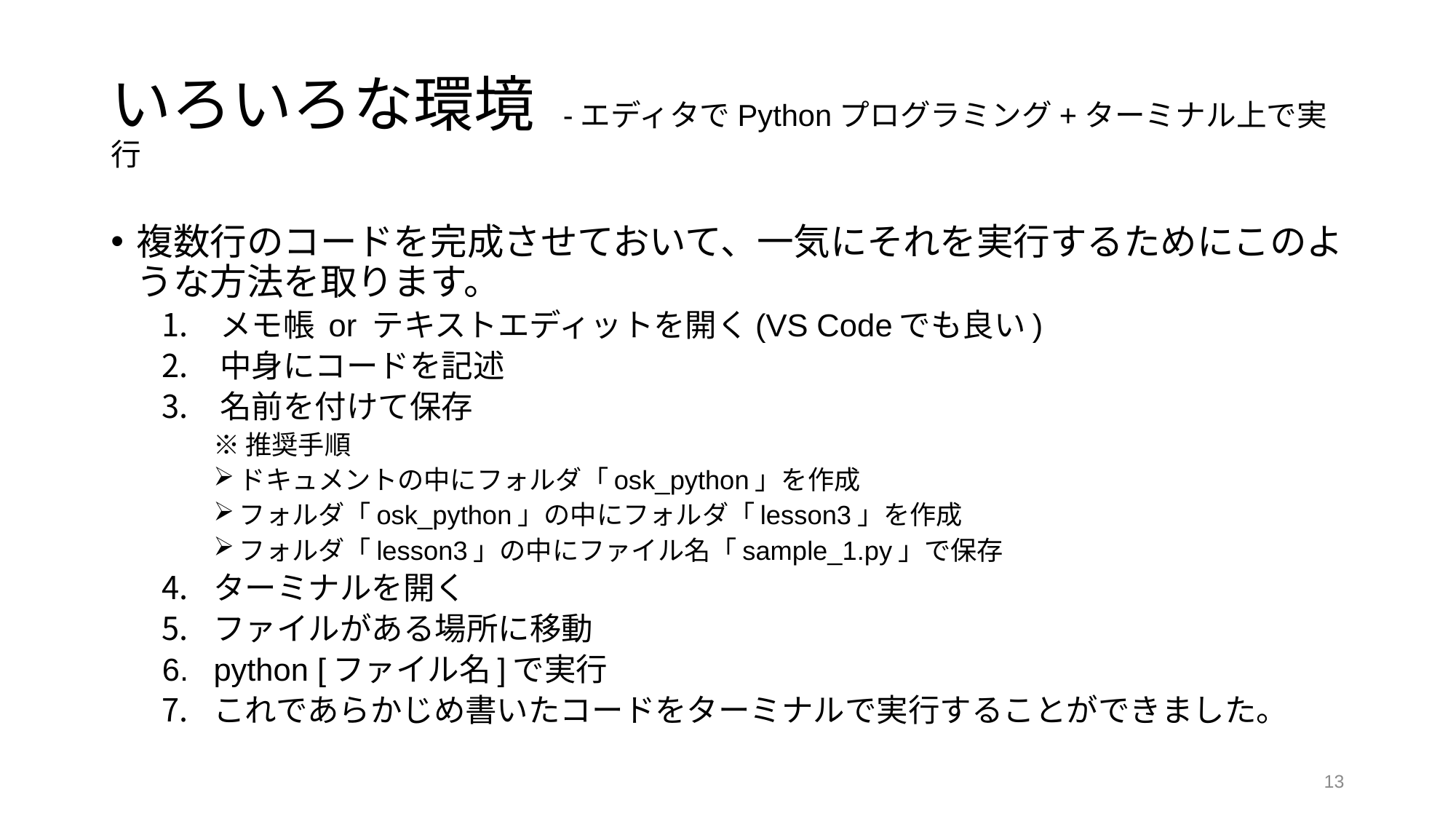

# いろいろな環境 -エディタでPythonプログラミング+ターミナル上で実行
複数行のコードを完成させておいて、一気にそれを実行するためにこのような方法を取ります。
メモ帳 or テキストエディットを開く(VS Codeでも良い)
中身にコードを記述
名前を付けて保存
※推奨手順
ドキュメントの中にフォルダ「osk_python」を作成
フォルダ「osk_python」の中にフォルダ「lesson3」を作成
フォルダ「lesson3」の中にファイル名「sample_1.py」で保存
ターミナルを開く
ファイルがある場所に移動
python [ファイル名]で実行
これであらかじめ書いたコードをターミナルで実行することができました。

13